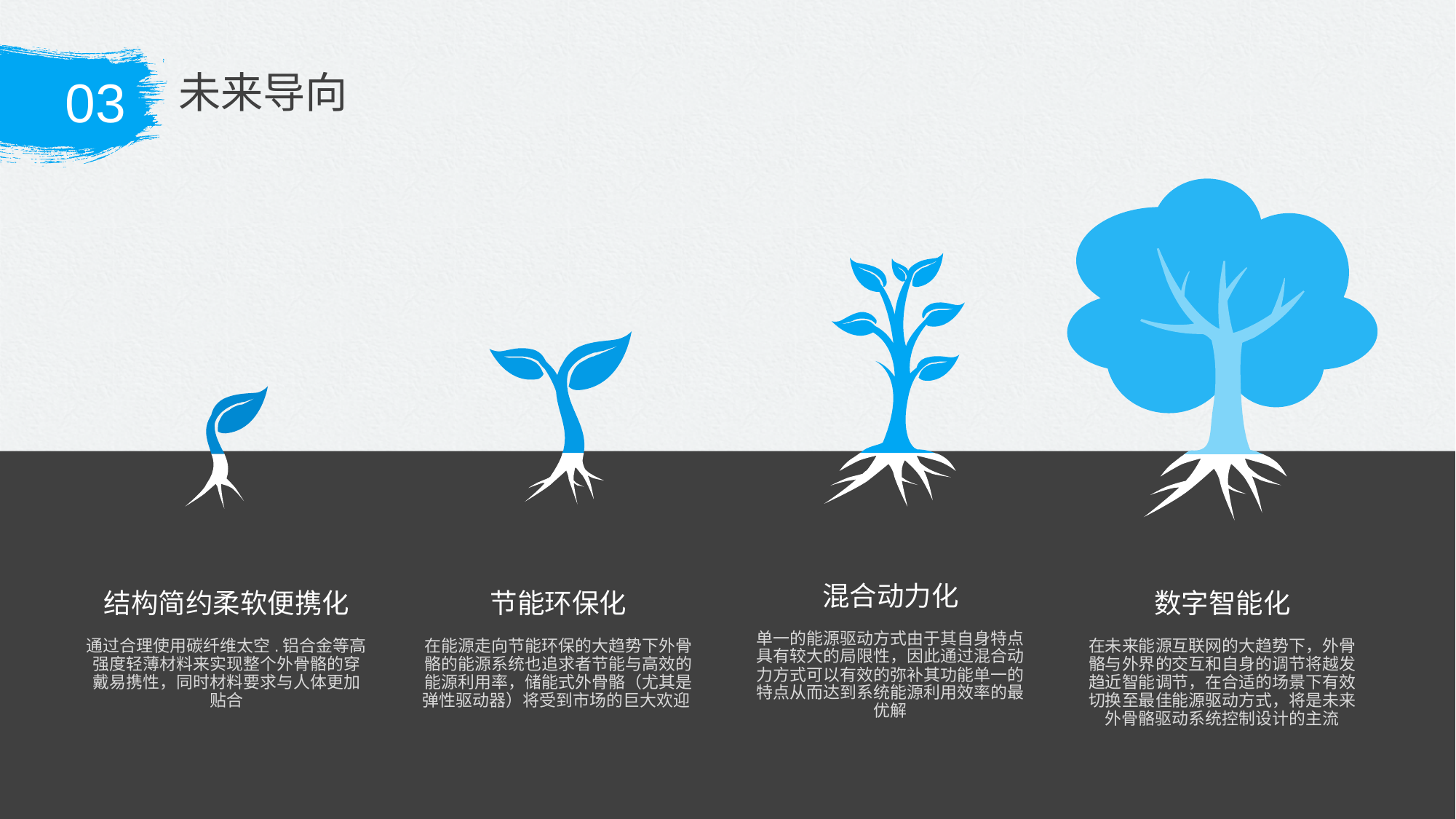

未来导向
03

e7d195523061f1c0cef09ac28eaae964ec9988a5cce77c8b8C1E4685C6E6B40CD7615480512384A61EE159C6FE0045D14B61E85D0A95589D558B81FFC809322ACC20DC2254D928200A3EA0841B8B1814961BE795024DFDEF45878460D5EEC04B3DB4C246007153409DEDE37CA726A66AF19B77CE744E11CADCFB09B3408DEC1F688348922E38CCEE

结构简约柔软便携化
通过合理使用碳纤维太空.铝合金等高强度轻薄材料来实现整个外骨骼的穿戴易携性，同时材料要求与人体更加贴合

节能环保化
在能源走向节能环保的大趋势下外骨骼的能源系统也追求者节能与高效的能源利用率，储能式外骨骼（尤其是弹性驱动器）将受到市场的巨大欢迎

数字智能化
在未来能源互联网的大趋势下，外骨骼与外界的交互和自身的调节将越发趋近智能调节，在合适的场景下有效切换至最佳能源驱动方式，将是未来外骨骼驱动系统控制设计的主流

混合动力化
单一的能源驱动方式由于其自身特点具有较大的局限性，因此通过混合动力方式可以有效的弥补其功能单一的特点从而达到系统能源利用效率的最优解